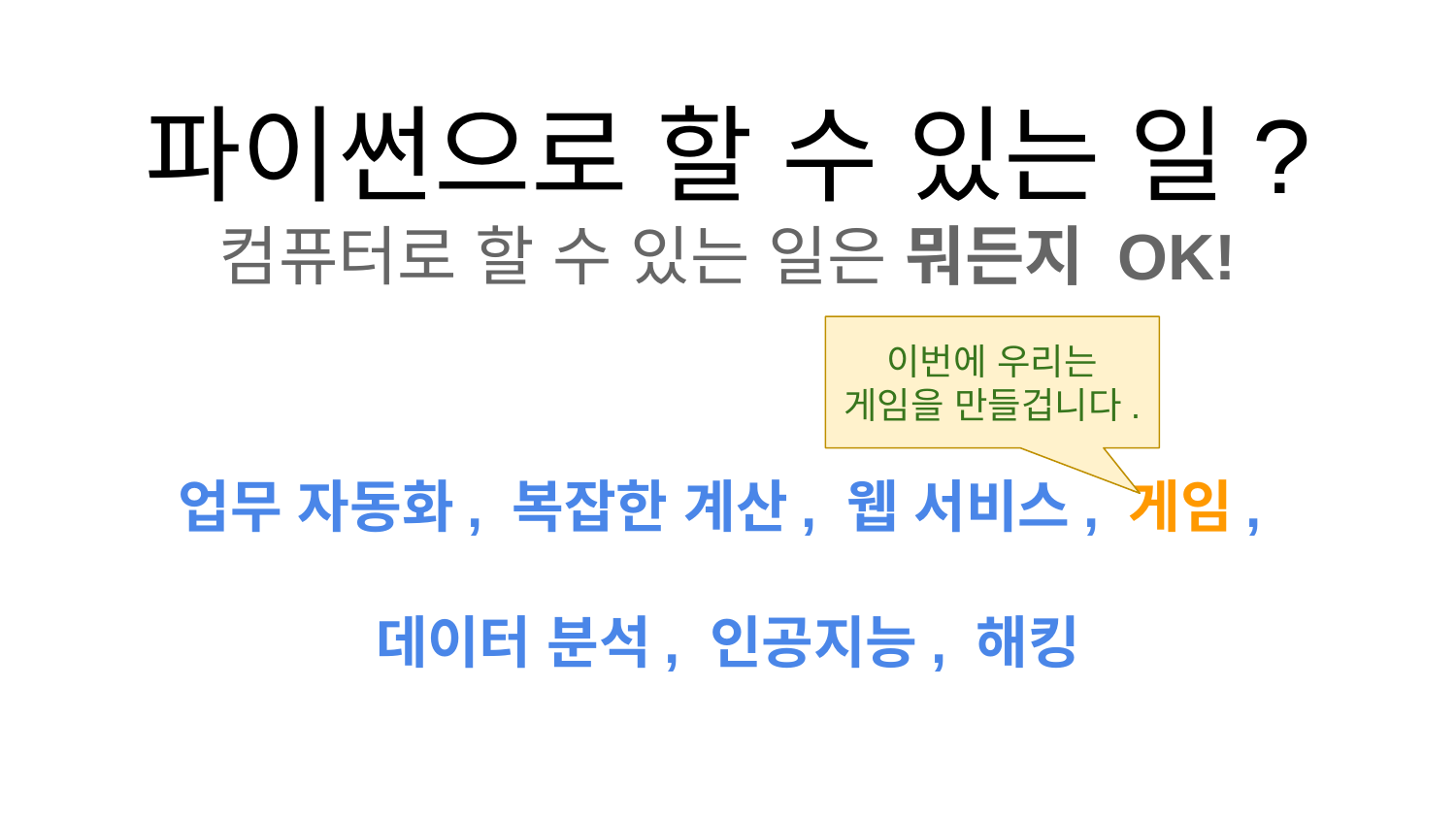

# 파이썬으로 할 수 있는 일?
컴퓨터로 할 수 있는 일은 뭐든지 OK!
이번에 우리는
게임을 만들겁니다.
업무 자동화, 복잡한 계산, 웹 서비스, 게임,

데이터 분석, 인공지능, 해킹